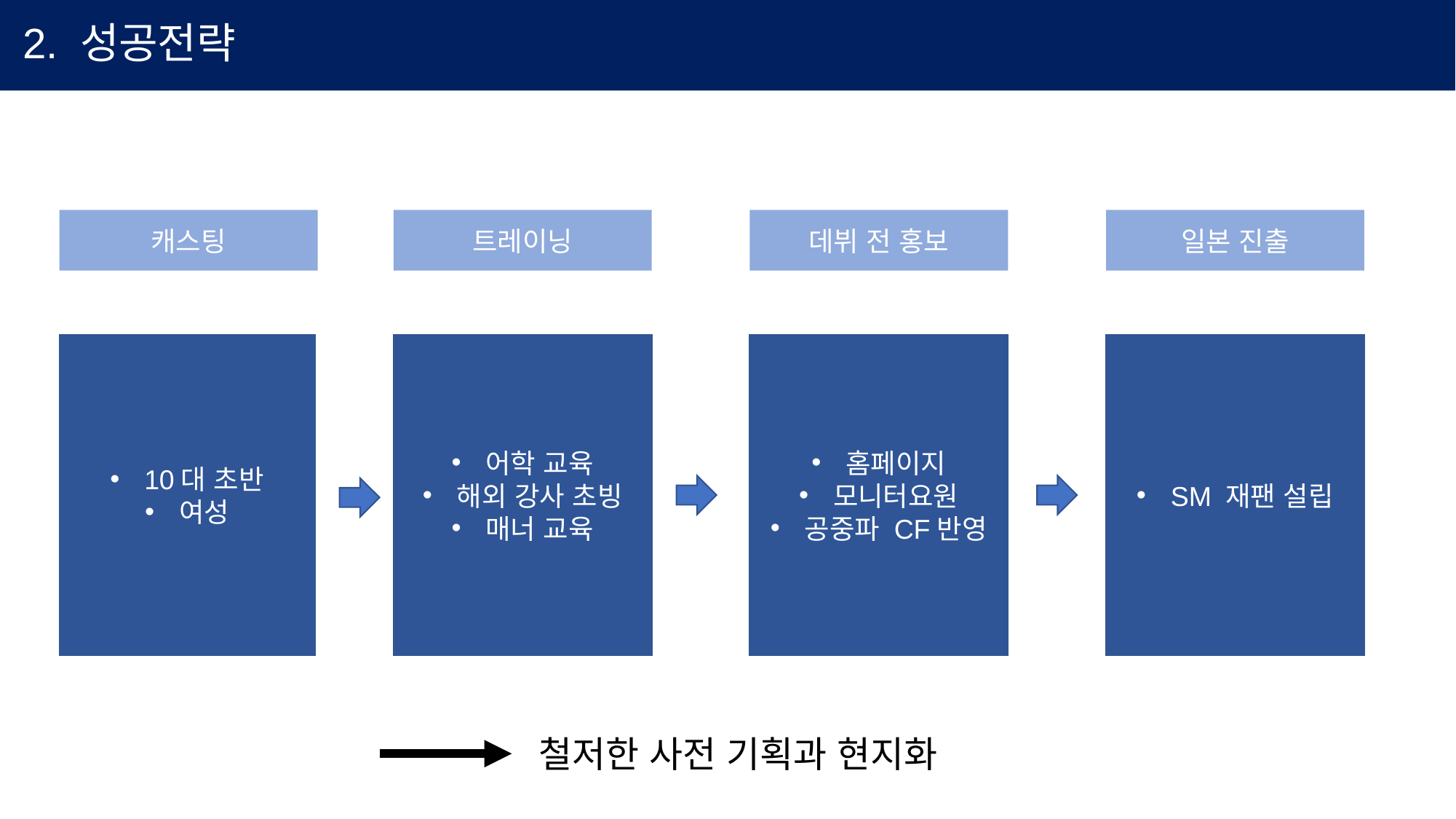

2. 성공전략
캐스팅
트레이닝
데뷔 전 홍보
일본 진출
10대 초반
여성
어학 교육
해외 강사 초빙
매너 교육
홈페이지
모니터요원
공중파 CF반영
SM 재팬 설립

철저한 사전 기획과 현지화